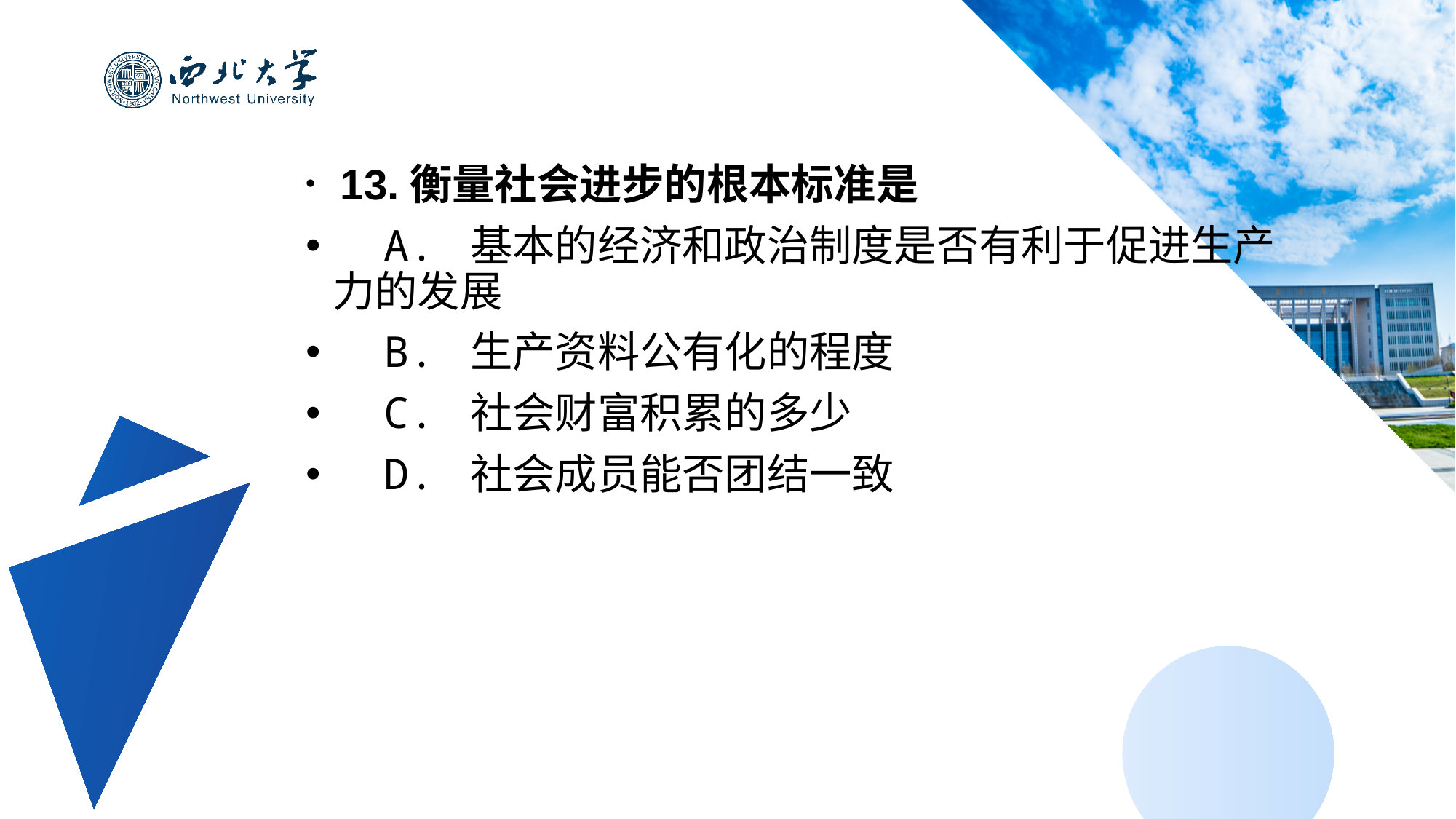

13.衡量社会进步的根本标准是
  A. 基本的经济和政治制度是否有利于促进生产力的发展
  B. 生产资料公有化的程度
  C. 社会财富积累的多少
  D. 社会成员能否团结一致